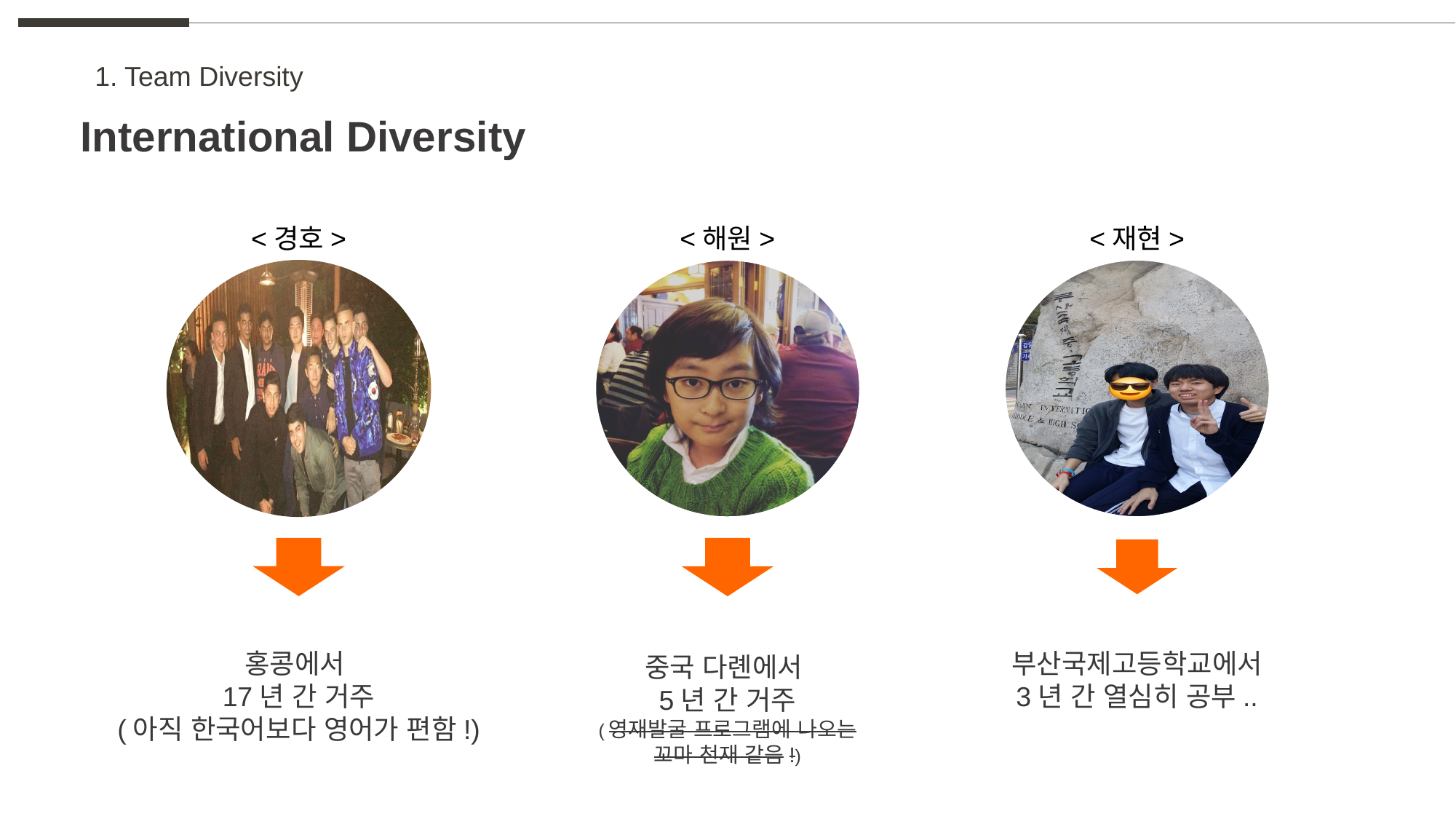

1. Team Diversity
International Diversity
<경호>

홍콩에서
17년 간 거주
(아직 한국어보다 영어가 편함!)
<재현>

부산국제고등학교에서
3년 간 열심히 공부..
<해원>

중국 다롄에서
5년 간 거주
(영재발굴 프로그램에 나오는
꼬마 천재 같음!)
C